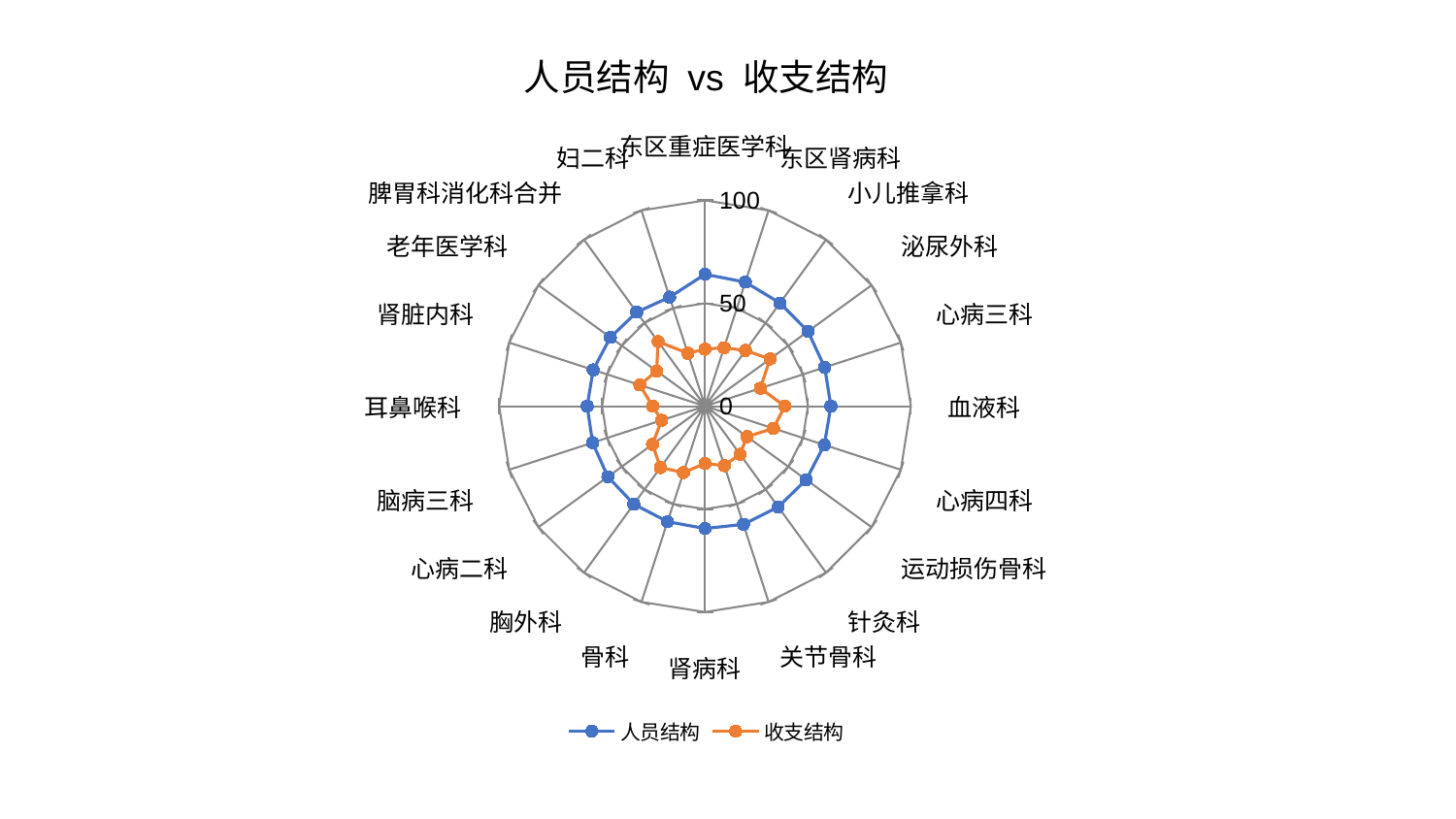

### Chart: 人员结构 vs 收支结构

| Category | 人员结构 | 收支结构 |
|---|---|---|
| 东区重症医学科 | 64.09644020663154 | 27.71354344873637 |
| 东区肾病科 | 63.39396727757618 | 29.902394751451734 |
| 小儿推拿科 | 61.96269480946632 | 33.477094735762755 |
| 泌尿外科 | 61.843518511219635 | 39.028159552746814 |
| 心病三科 | 61.148643295087176 | 28.28233457146001 |
| 血液科 | 61.138524985534076 | 38.78052766967154 |
| 心病四科 | 60.935583519573335 | 34.94881936423559 |
| 运动损伤骨科 | 60.772937540108394 | 25.23022954541195 |
| 针灸科 | 60.517222083622485 | 28.88909310694652 |
| 关节骨科 | 60.37175646103768 | 30.38337672600938 |
| 肾病科 | 59.4473481657703 | 27.85813853797127 |
| 骨科 | 59.00328975340321 | 33.9086971154255 |
| 胸外科 | 58.84763910661964 | 36.861950993216155 |
| 心病二科 | 58.33588345361002 | 31.573944520778 |
| 脑病三科 | 57.410505786213804 | 22.17400036161606 |
| 耳鼻喉科 | 57.24740352574935 | 25.467707054440773 |
| 肾脏内科 | 57.11123690403085 | 33.31795207470715 |
| 老年医学科 | 56.85614576825734 | 29.03871939426713 |
| 脾胃科消化科合并 | 56.45912445690958 | 38.83910767451854 |
| 妇二科 | 55.708684620313555 | 27.021834465626203 |
26